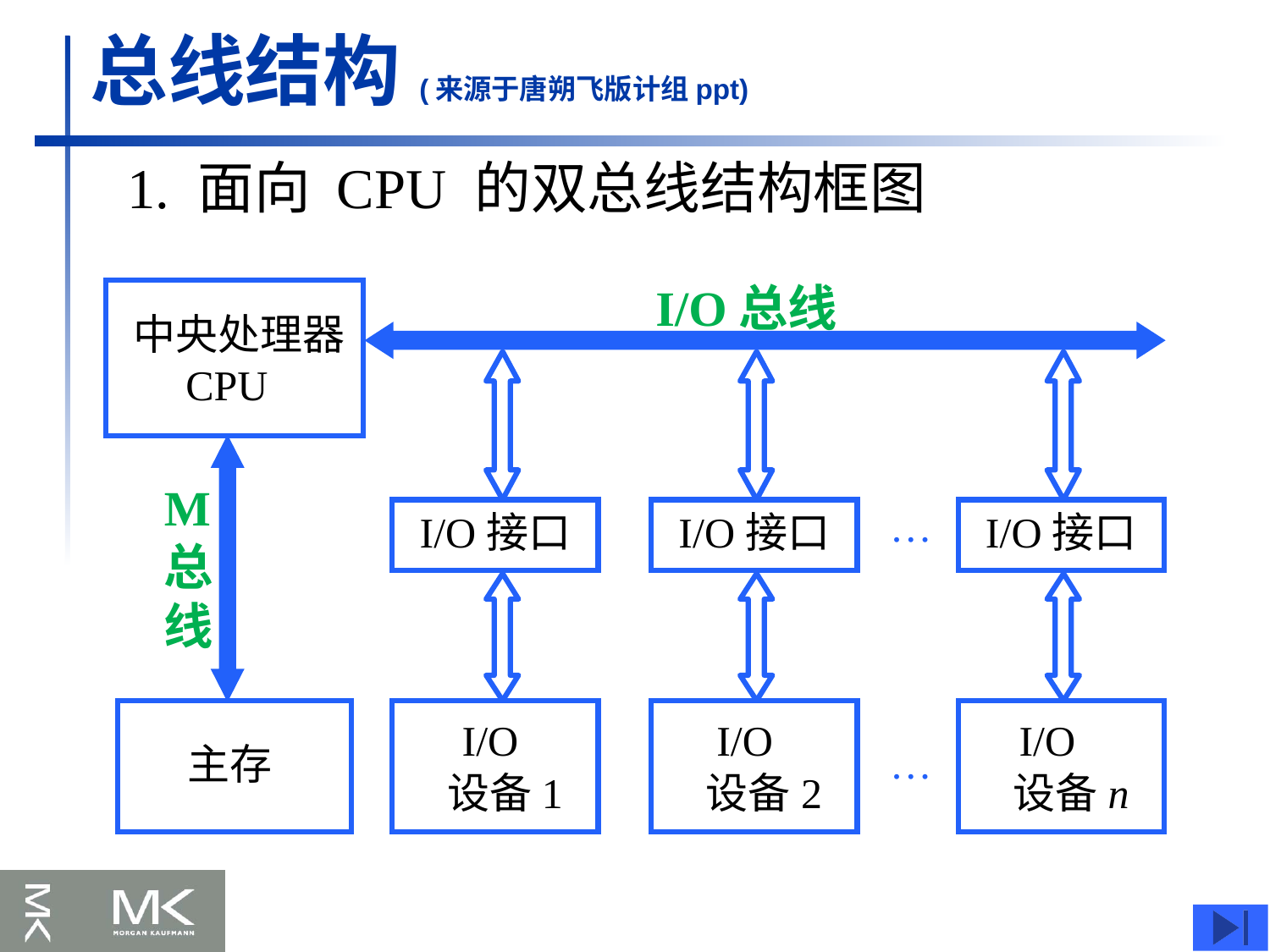

总线结构(来源于唐朔飞版计组ppt)
1. 面向 CPU 的双总线结构框图
I/O总线

  中央处理器
       CPU

I/O接口
I/O接口
…
I/O接口

主存

      I/O
 设备1
     I/O
 设备2
…
    I/O
 设备n

M
总
线